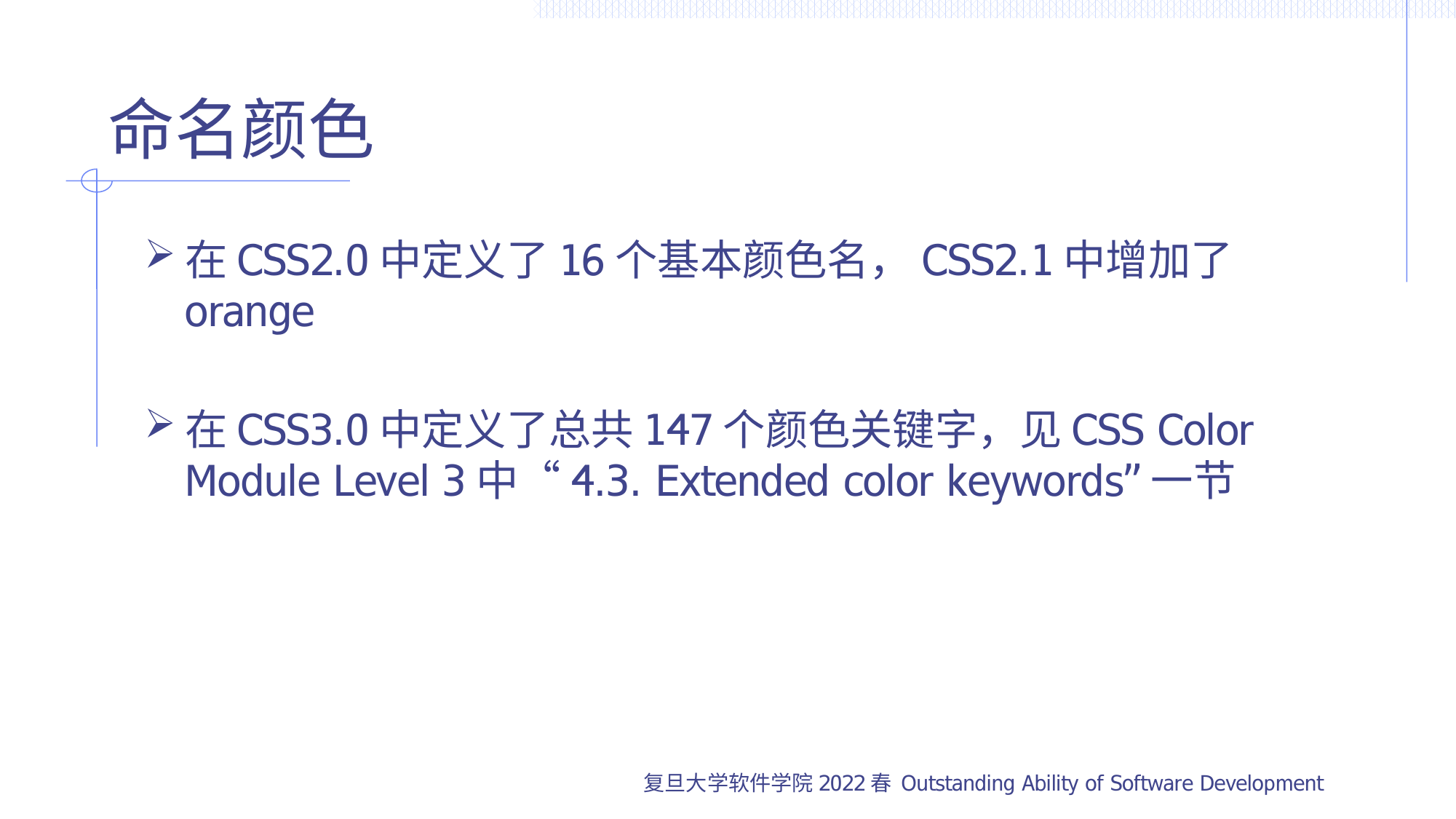

# 命名颜色
在CSS2.0中定义了16个基本颜色名，CSS2.1中增加了orange

在CSS3.0中定义了总共147个颜色关键字，见CSS Color Module Level 3中“4.3. Extended color keywords”一节